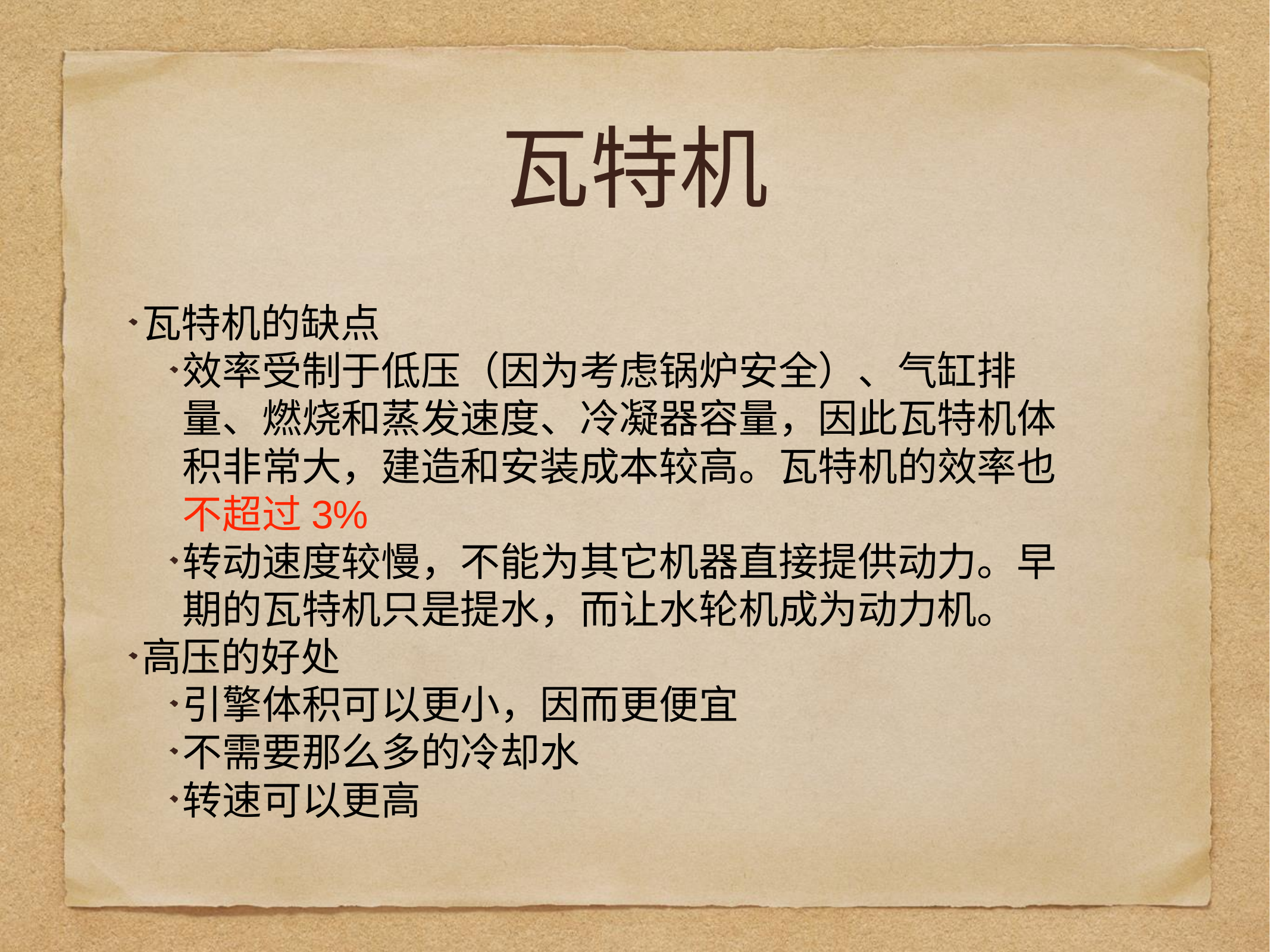

# 瓦特机
瓦特机的缺点
效率受制于低压（因为考虑锅炉安全）、气缸排量、燃烧和蒸发速度、冷凝器容量，因此瓦特机体积非常大，建造和安装成本较高。瓦特机的效率也不超过3%
转动速度较慢，不能为其它机器直接提供动力。早期的瓦特机只是提水，而让水轮机成为动力机。
高压的好处
引擎体积可以更小，因而更便宜
不需要那么多的冷却水
转速可以更高